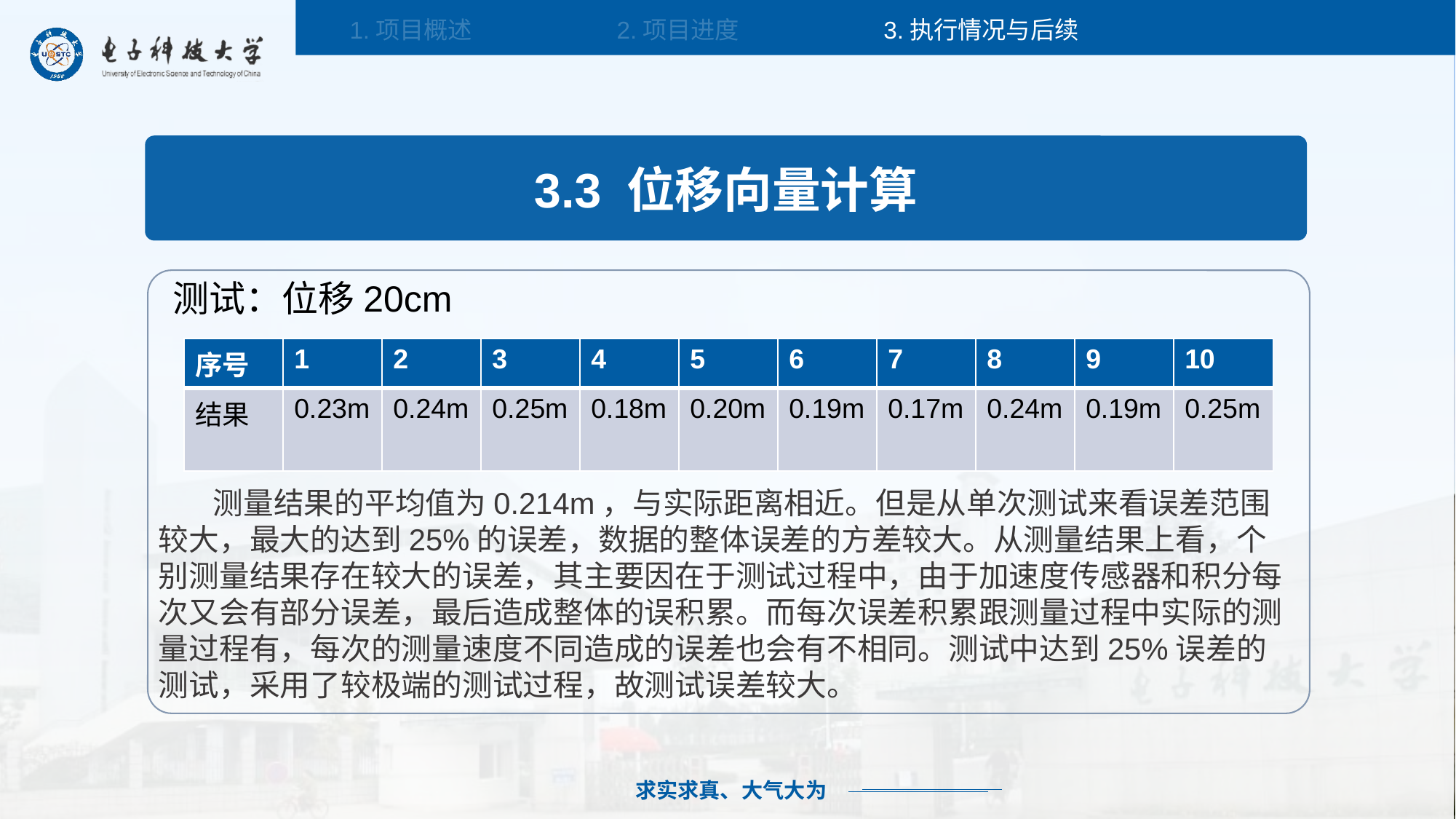

2.项目进度
3.执行情况与后续
1.项目概述
3.3 位移向量计算
 测试：位移20cm

| 序号 | 1 | 2 | 3 | 4 | 5 | 6 | 7 | 8 | 9 | 10 |
| --- | --- | --- | --- | --- | --- | --- | --- | --- | --- | --- |
| 结果 | 0.23m | 0.24m | 0.25m | 0.18m | 0.20m | 0.19m | 0.17m | 0.24m | 0.19m | 0.25m |
       测量结果的平均值为0.214m，与实际距离相近。但是从单次测试来看误差范围较大，最大的达到25%的误差，数据的整体误差的方差较大。从测量结果上看，个别测量结果存在较大的误差，其主要因在于测试过程中，由于加速度传感器和积分每次又会有部分误差，最后造成整体的误积累。而每次误差积累跟测量过程中实际的测量过程有，每次的测量速度不同造成的误差也会有不相同。测试中达到25%误差的测试，采用了较极端的测试过程，故测试误差较大。